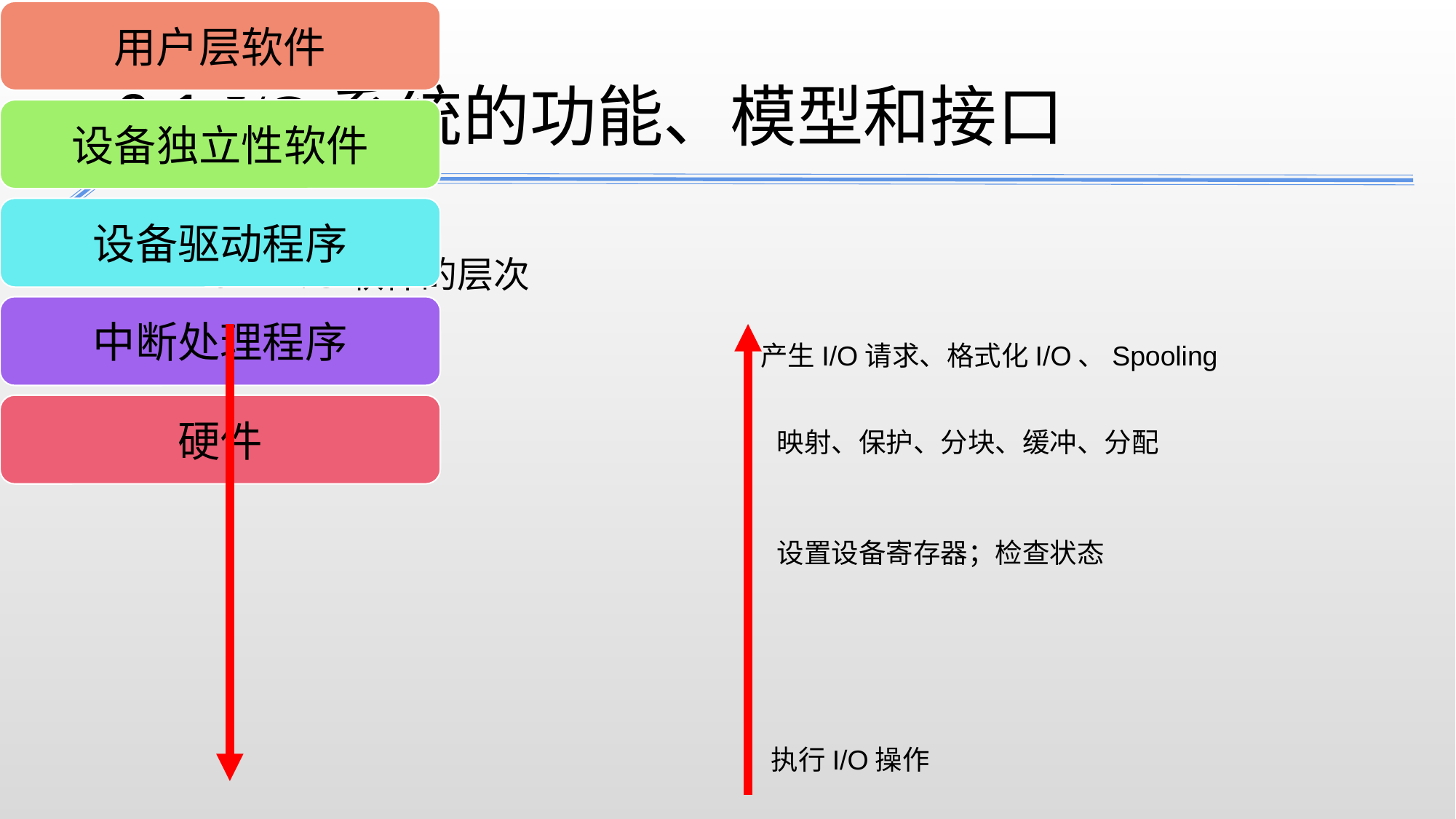

6.1 I/O系统的功能、模型和接口

6.1.2I/O软件的层次

用户层软件
设备独立性软件
设备驱动程序
中断处理程序
硬件
产生I/O请求、格式化I/O、Spooling
映射、保护、分块、缓冲、分配
设置设备寄存器；检查状态
执行I/O操作